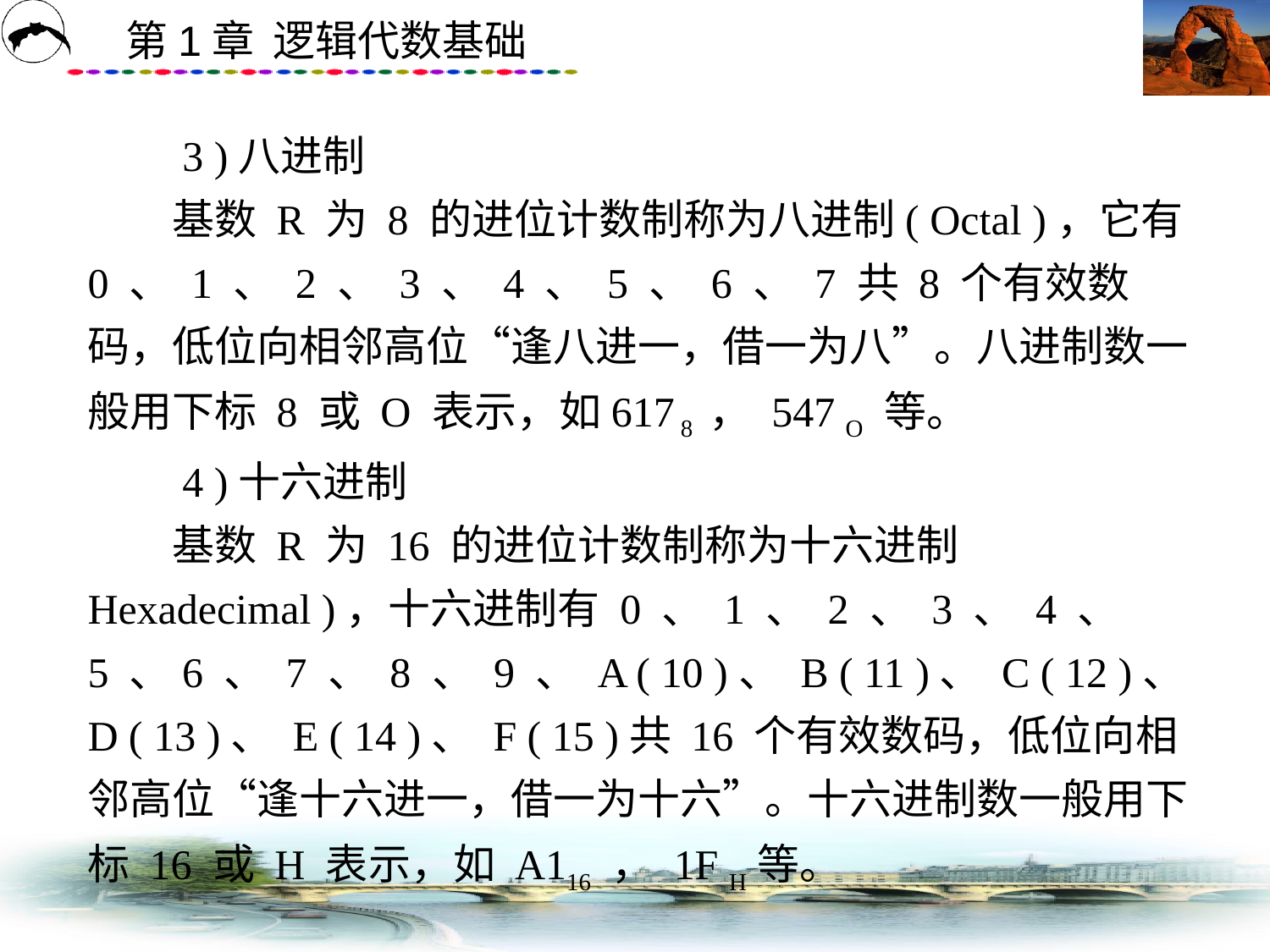

# 3 )八进制 　　基数 R 为 8 的进位计数制称为八进制( Octal )，它有 0 、 1 、 2 、 3 、 4 、 5 、 6 、 7 共 8 个有效数码，低位向相邻高位“逢八进一，借一为八”。八进制数一般用下标 8 或 O 表示，如617 8 ， 547 O 等。 　　4 )十六进制 　　基数 R 为 16 的进位计数制称为十六进制 Hexadecimal )，十六进制有 0 、 1 、 2 、 3 、 4 、 5 、6 、 7 、 8 、 9 、 A ( 10 )、 B ( 11 )、 C ( 12 )、 D ( 13 )、 E ( 14 )、 F ( 15 )共 16 个有效数码，低位向相邻高位“逢十六进一，借一为十六”。十六进制数一般用下标 16 或 H 表示，如 A116 ， 1F H等。